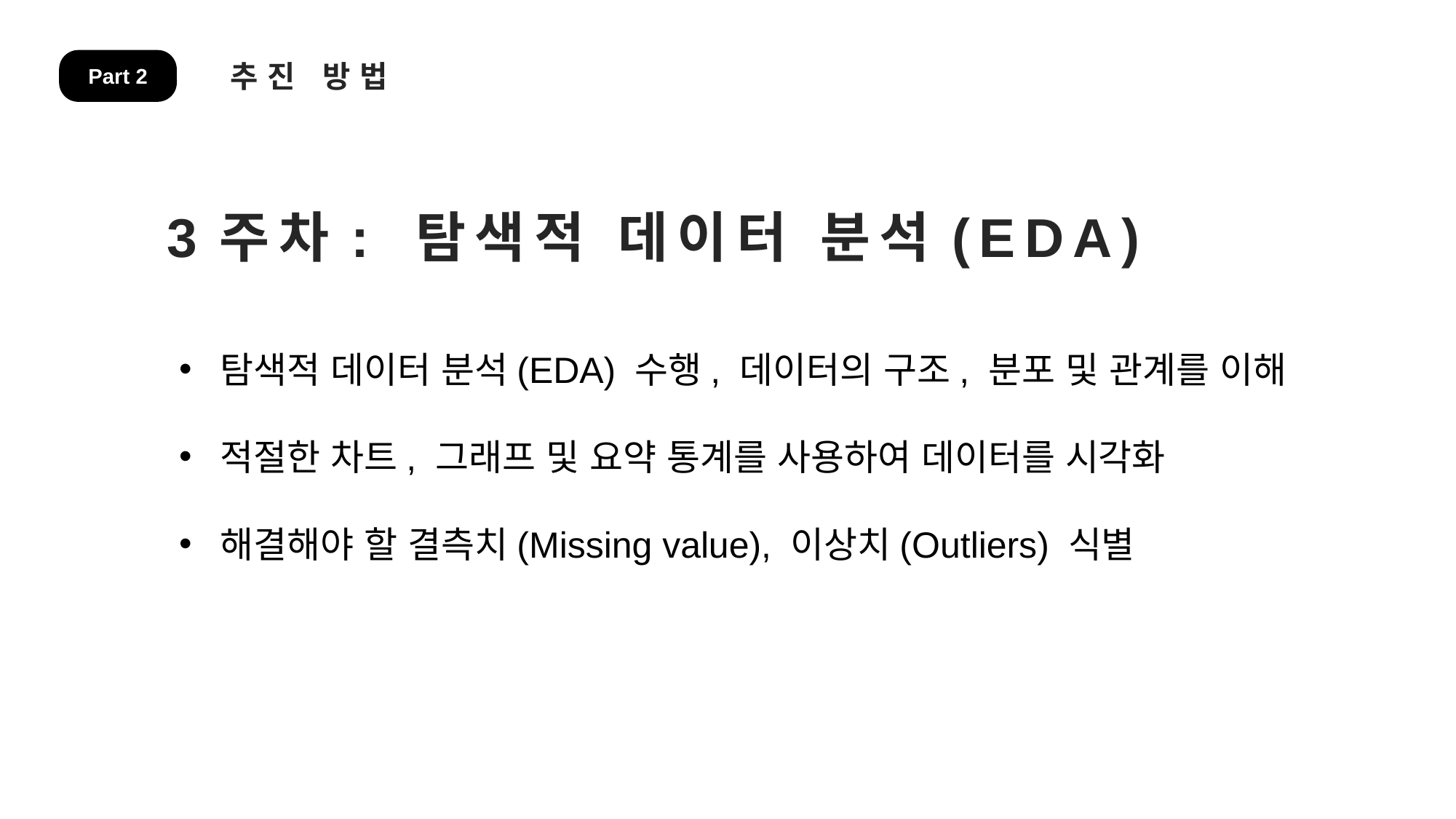

추진 방법
Part 2
3주차: 탐색적 데이터 분석(EDA)

탐색적 데이터 분석(EDA) 수행, 데이터의 구조, 분포 및 관계를 이해

적절한 차트, 그래프 및 요약 통계를 사용하여 데이터를 시각화

해결해야 할 결측치(Missing value), 이상치(Outliers) 식별